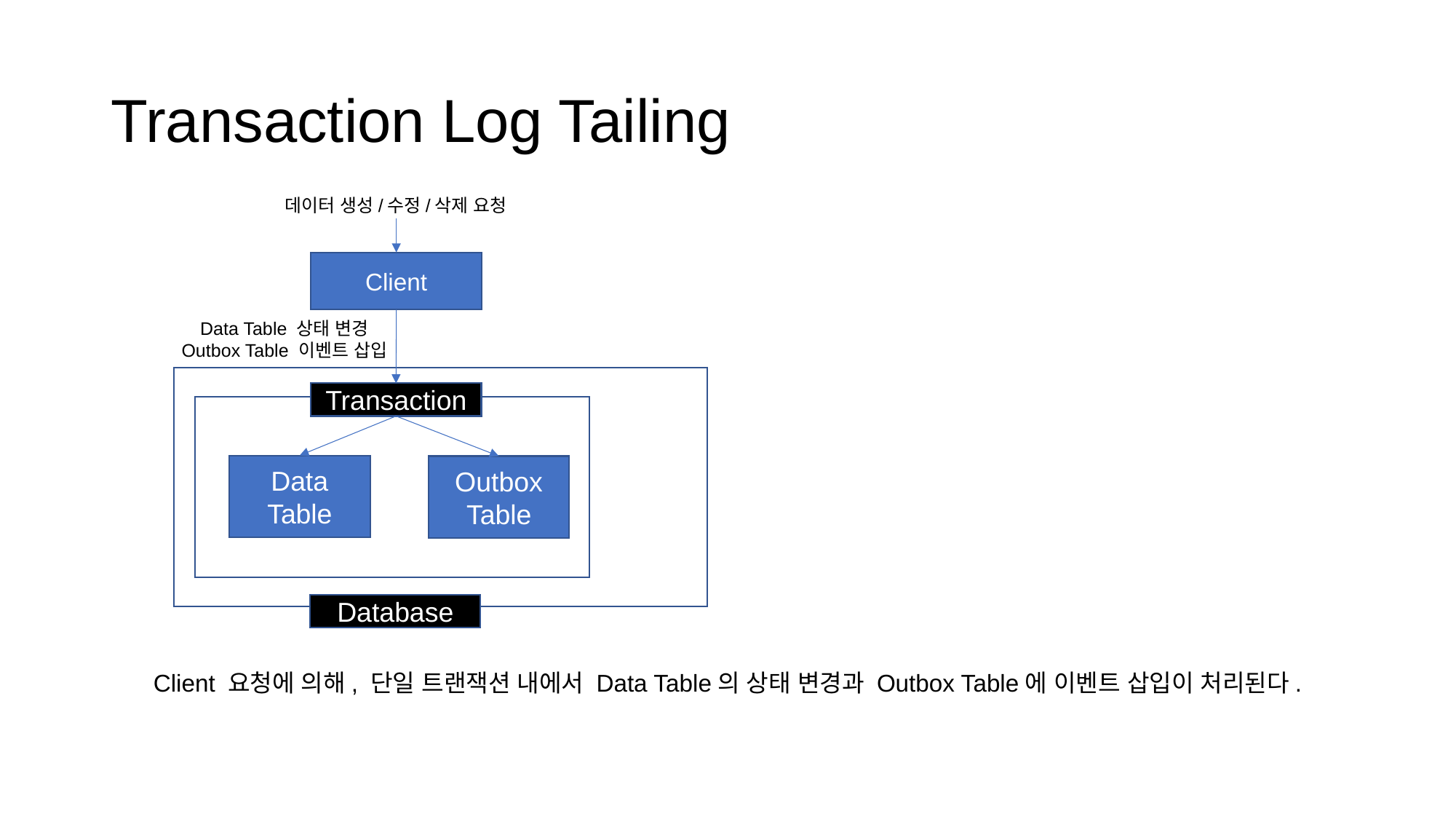

# Transaction Log Tailing
데이터 생성/수정/삭제 요청
Client
Data Table 상태 변경
Outbox Table 이벤트 삽입

Transaction

Data Table
Outbox Table
Database
Client 요청에 의해, 단일 트랜잭션 내에서 Data Table의 상태 변경과 Outbox Table에 이벤트 삽입이 처리된다.